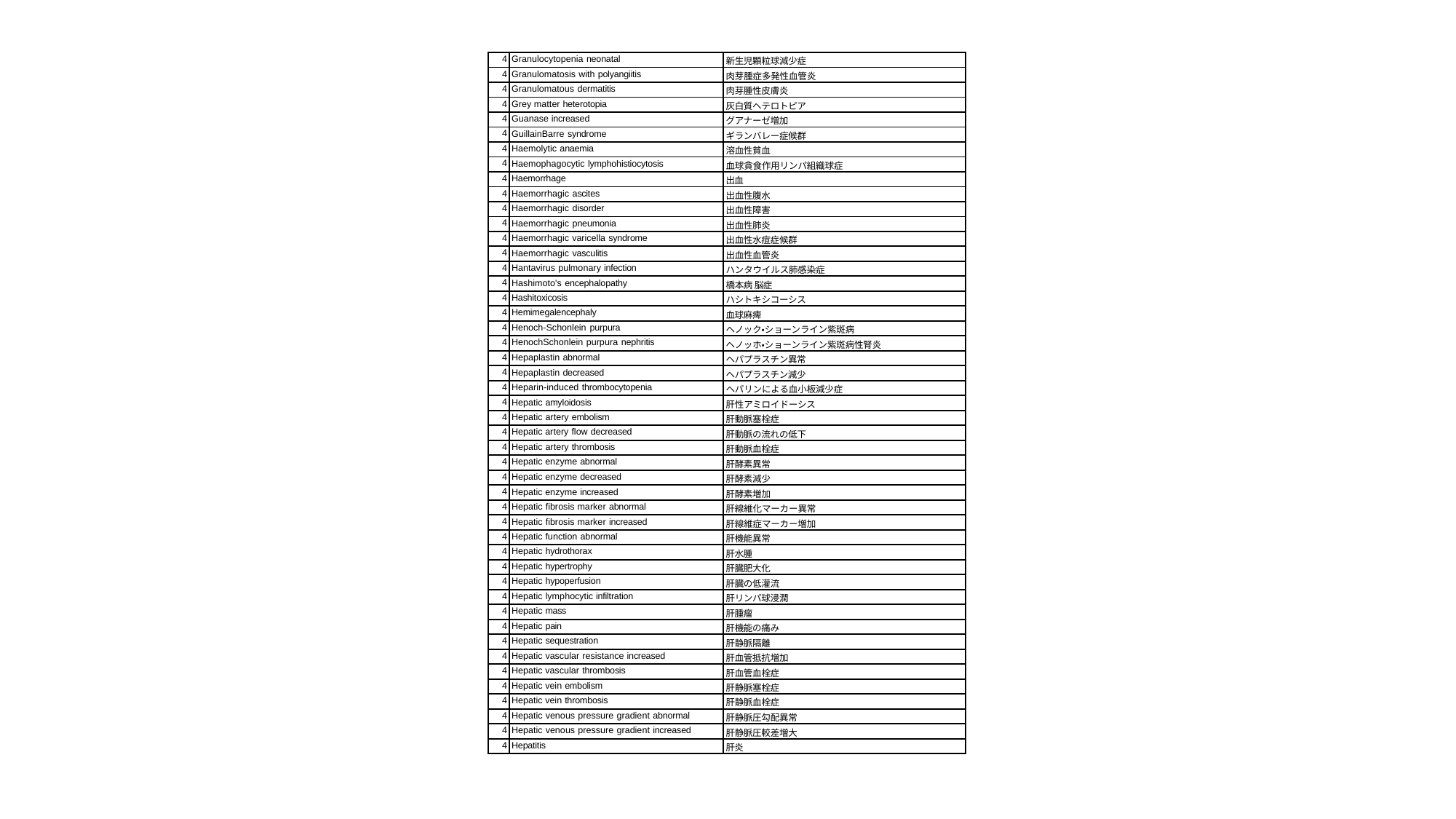

| 4 | Granulocytopenia neonatal | 新生児顆粒球減少症 |
| --- | --- | --- |
| 4 | Granulomatosis with polyangiitis | 肉芽腫症多発性血管炎 |
| 4 | Granulomatous dermatitis | 肉芽腫性皮膚炎 |
| 4 | Grey matter heterotopia | 灰白質ヘテロトピア |
| 4 | Guanase increased | グアナーゼ増加 |
| 4 | GuillainBarre syndrome | ギランバレー症候群 |
| 4 | Haemolytic anaemia | 溶血性貧血 |
| 4 | Haemophagocytic lymphohistiocytosis | 血球貪食作用リンパ組織球症 |
| 4 | Haemorrhage | 出血 |
| 4 | Haemorrhagic ascites | 出血性腹水 |
| 4 | Haemorrhagic disorder | 出血性障害 |
| 4 | Haemorrhagic pneumonia | 出血性肺炎 |
| 4 | Haemorrhagic varicella syndrome | 出血性水痘症候群 |
| 4 | Haemorrhagic vasculitis | 出血性血管炎 |
| 4 | Hantavirus pulmonary infection | ハンタウイルス肺感染症 |
| 4 | Hashimoto's encephalopathy | 橋本病 脳症 |
| 4 | Hashitoxicosis | ハシトキシコーシス |
| 4 | Hemimegalencephaly | 血球麻痺 |
| 4 | Henoch-Schonlein purpura | ヘノック・ショーンライン紫斑病 |
| 4 | HenochSchonlein purpura nephritis | ヘノッホ・ショーンライン紫斑病性腎炎 |
| 4 | Hepaplastin abnormal | ヘパプラスチン異常 |
| 4 | Hepaplastin decreased | ヘパプラスチン減少 |
| 4 | Heparin-induced thrombocytopenia | ヘパリンによる血小板減少症 |
| 4 | Hepatic amyloidosis | 肝性アミロイドーシス |
| 4 | Hepatic artery embolism | 肝動脈塞栓症 |
| 4 | Hepatic artery flow decreased | 肝動脈の流れの低下 |
| 4 | Hepatic artery thrombosis | 肝動脈血栓症 |
| 4 | Hepatic enzyme abnormal | 肝酵素異常 |
| 4 | Hepatic enzyme decreased | 肝酵素減少 |
| 4 | Hepatic enzyme increased | 肝酵素増加 |
| 4 | Hepatic fibrosis marker abnormal | 肝線維化マーカー異常 |
| 4 | Hepatic fibrosis marker increased | 肝線維症マーカー増加 |
| 4 | Hepatic function abnormal | 肝機能異常 |
| 4 | Hepatic hydrothorax | 肝水腫 |
| 4 | Hepatic hypertrophy | 肝臓肥大化 |
| 4 | Hepatic hypoperfusion | 肝臓の低灌流 |
| 4 | Hepatic lymphocytic infiltration | 肝リンパ球浸潤 |
| 4 | Hepatic mass | 肝腫瘤 |
| 4 | Hepatic pain | 肝機能の痛み |
| 4 | Hepatic sequestration | 肝静脈隔離 |
| 4 | Hepatic vascular resistance increased | 肝血管抵抗増加 |
| 4 | Hepatic vascular thrombosis | 肝血管血栓症 |
| 4 | Hepatic vein embolism | 肝静脈塞栓症 |
| 4 | Hepatic vein thrombosis | 肝静脈血栓症 |
| 4 | Hepatic venous pressure gradient abnormal | 肝静脈圧勾配異常 |
| 4 | Hepatic venous pressure gradient increased | 肝静脈圧較差増大 |
| 4 | Hepatitis | 肝炎 |
104 / 29 ページ